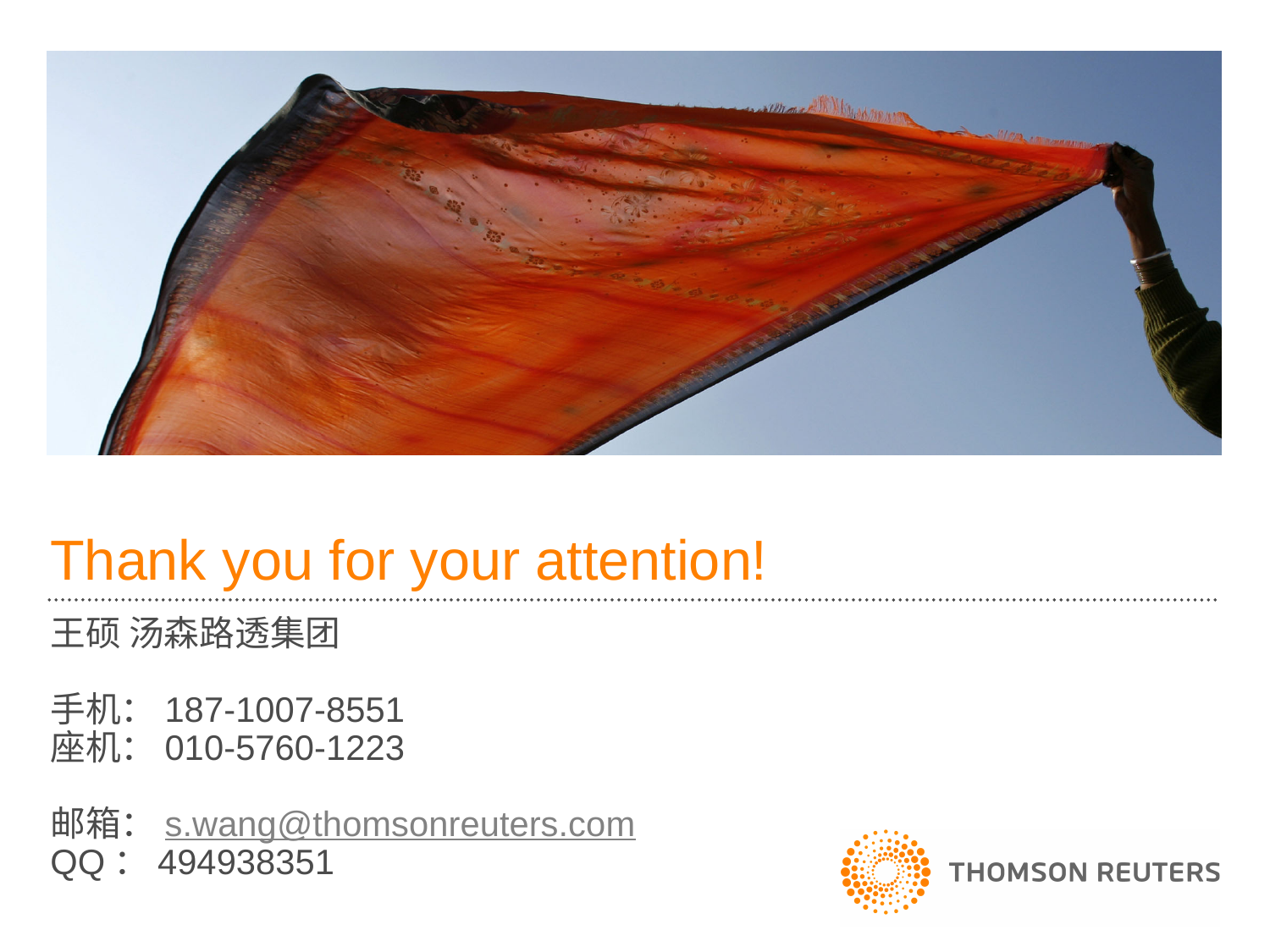

# Thank you for your attention!
王硕 汤森路透集团

手机：187-1007-8551
座机：010-5760-1223

邮箱：s.wang@thomsonreuters.com
QQ：494938351